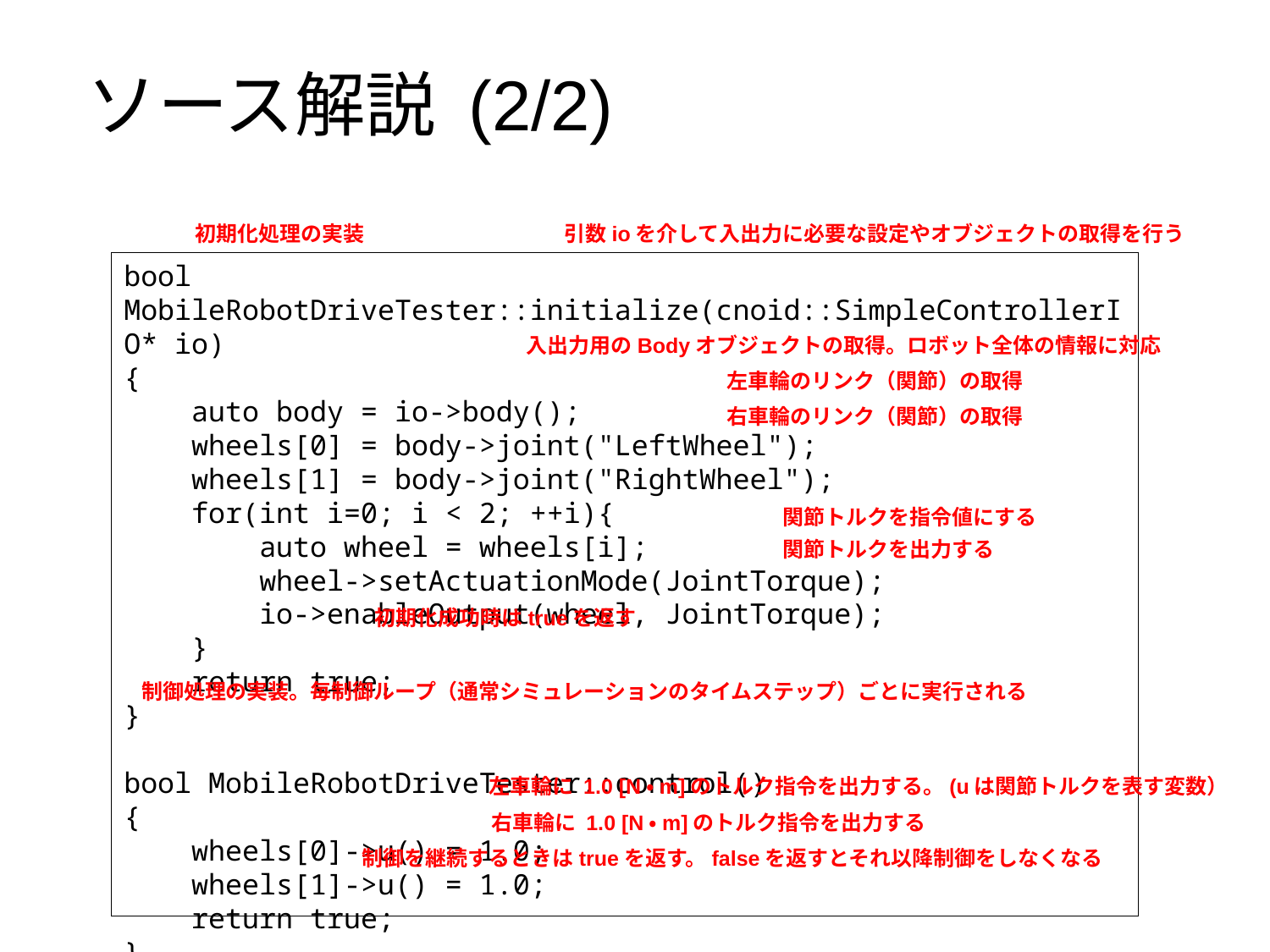

# ソース解説 (2/2)
初期化処理の実装
引数ioを介して入出力に必要な設定やオブジェクトの取得を行う
bool MobileRobotDriveTester::initialize(cnoid::SimpleControllerIO* io)
{
    auto body = io->body();
    wheels[0] = body->joint("LeftWheel");
    wheels[1] = body->joint("RightWheel");
    for(int i=0; i < 2; ++i){
        auto wheel = wheels[i];
        wheel->setActuationMode(JointTorque);
        io->enableOutput(wheel, JointTorque);
    }
    return true;
}

bool MobileRobotDriveTester::control()
{
    wheels[0]->u() = 1.0;
    wheels[1]->u() = 1.0;
    return true;
}
入出力用のBodyオブジェクトの取得。ロボット全体の情報に対応
左車輪のリンク（関節）の取得
右車輪のリンク（関節）の取得
関節トルクを指令値にする
関節トルクを出力する
初期化成功時はtrueを返す
制御処理の実装。毎制御ループ（通常シミュレーションのタイムステップ）ごとに実行される
左車輪に 1.0 [N・m]のトルク指令を出力する。(uは関節トルクを表す変数）
右車輪に 1.0 [N・m]のトルク指令を出力する
制御を継続するときはtrueを返す。falseを返すとそれ以降制御をしなくなる